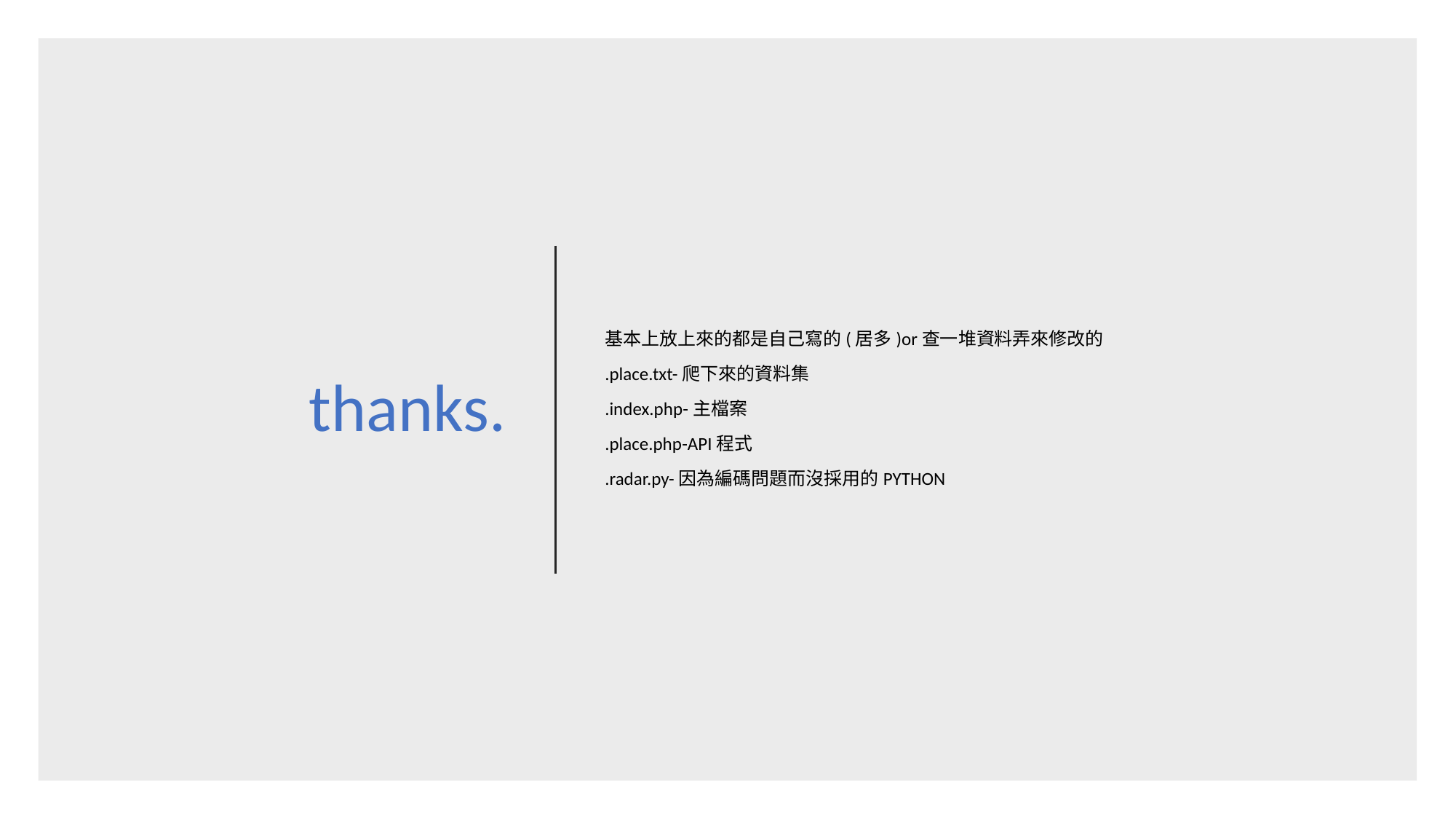

# thanks.
基本上放上來的都是自己寫的(居多)or查一堆資料弄來修改的
.place.txt-爬下來的資料集
.index.php-主檔案
.place.php-API程式
.radar.py-因為編碼問題而沒採用的PYTHON